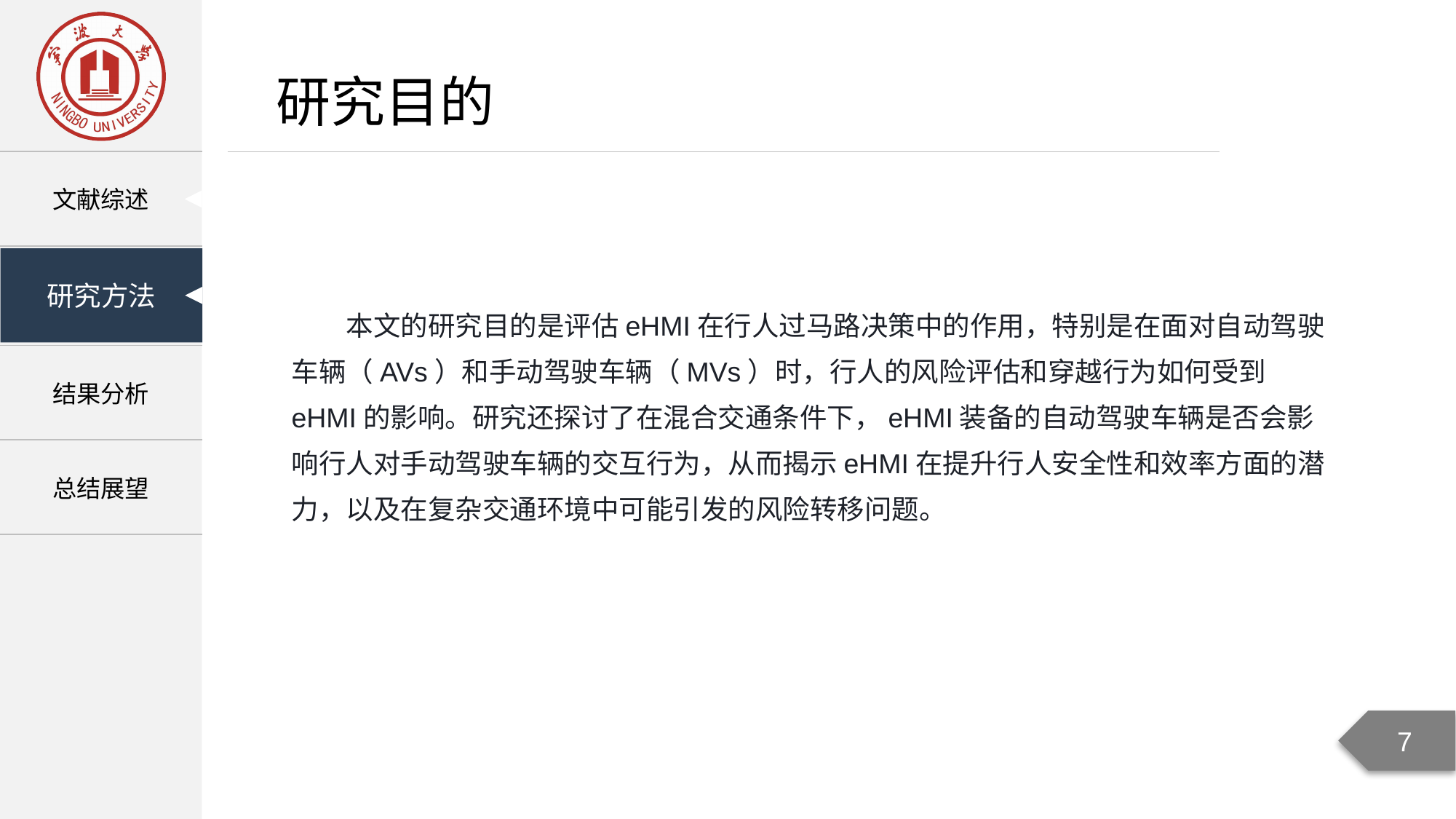

研究目的
本文的研究目的是评估eHMI在行人过马路决策中的作用，特别是在面对自动驾驶车辆（AVs）和手动驾驶车辆（MVs）时，行人的风险评估和穿越行为如何受到eHMI的影响。研究还探讨了在混合交通条件下，eHMI装备的自动驾驶车辆是否会影响行人对手动驾驶车辆的交互行为，从而揭示eHMI在提升行人安全性和效率方面的潜力，以及在复杂交通环境中可能引发的风险转移问题。